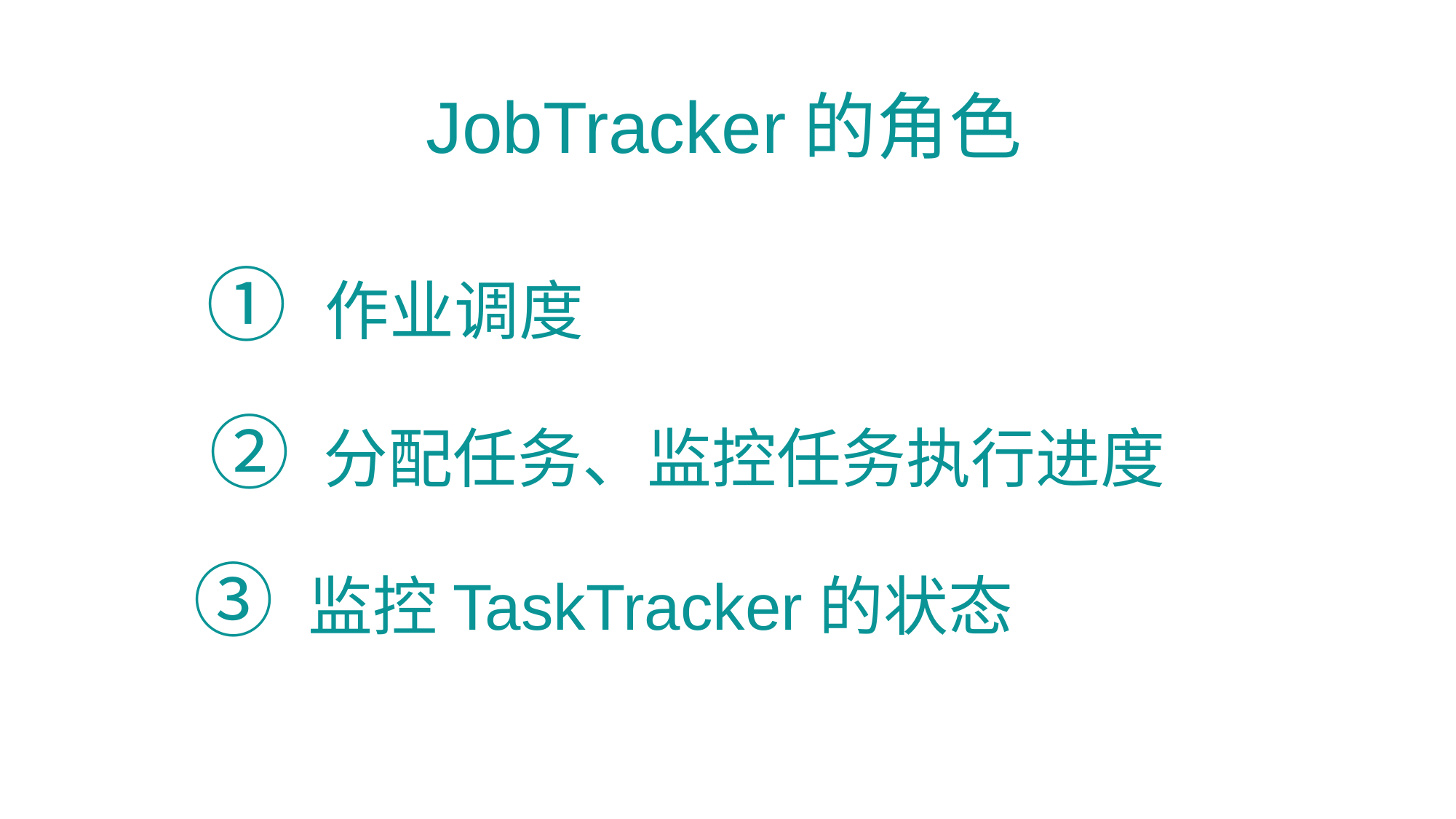

JobTracker的角色
① 作业调度
② 分配任务、监控任务执行进度
③ 监控TaskTracker的状态